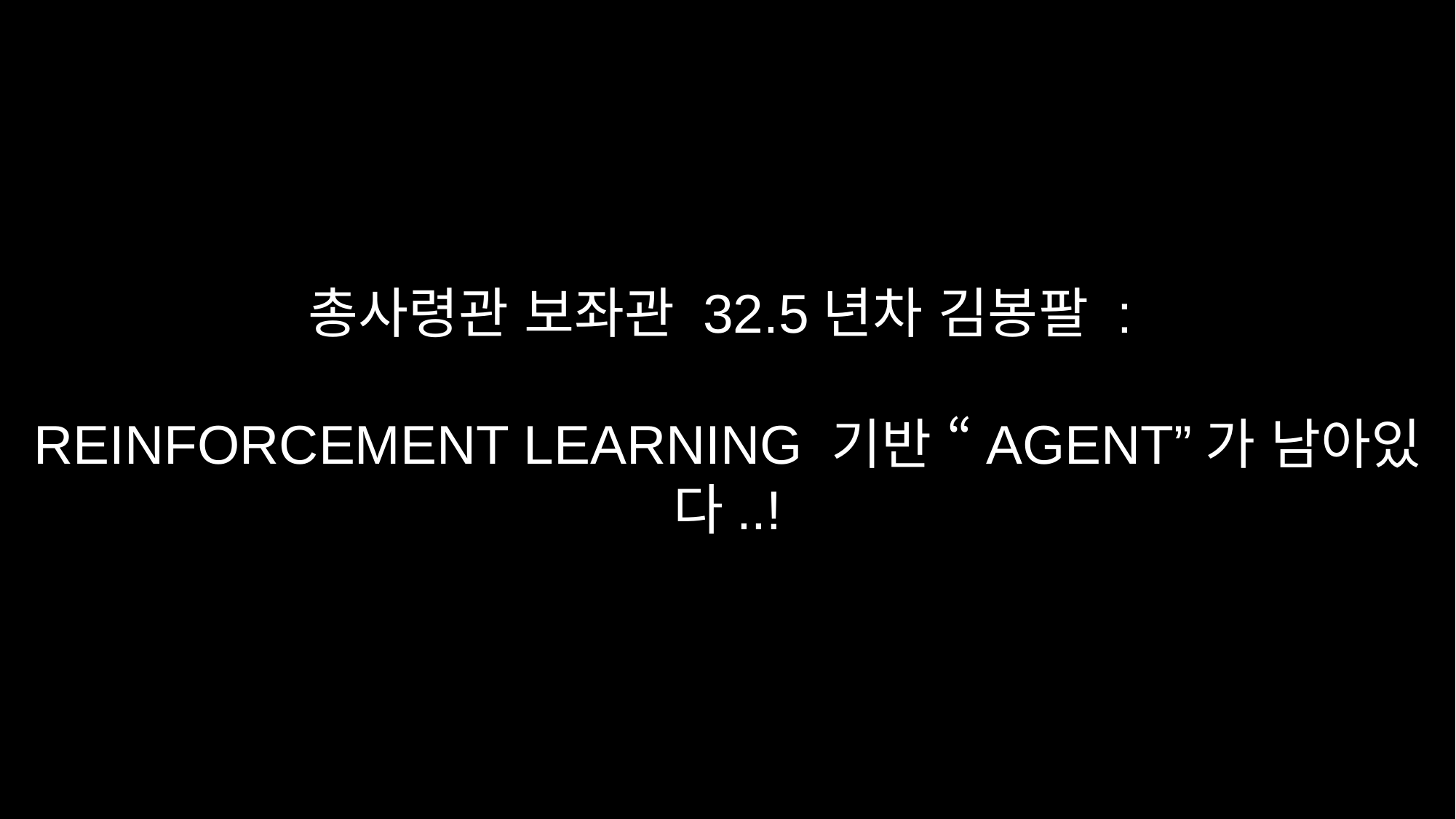

총사령관 보좌관 32.5년차 김봉팔 :

REINFORCEMENT LEARNING 기반 “AGENT”가 남아있다..!